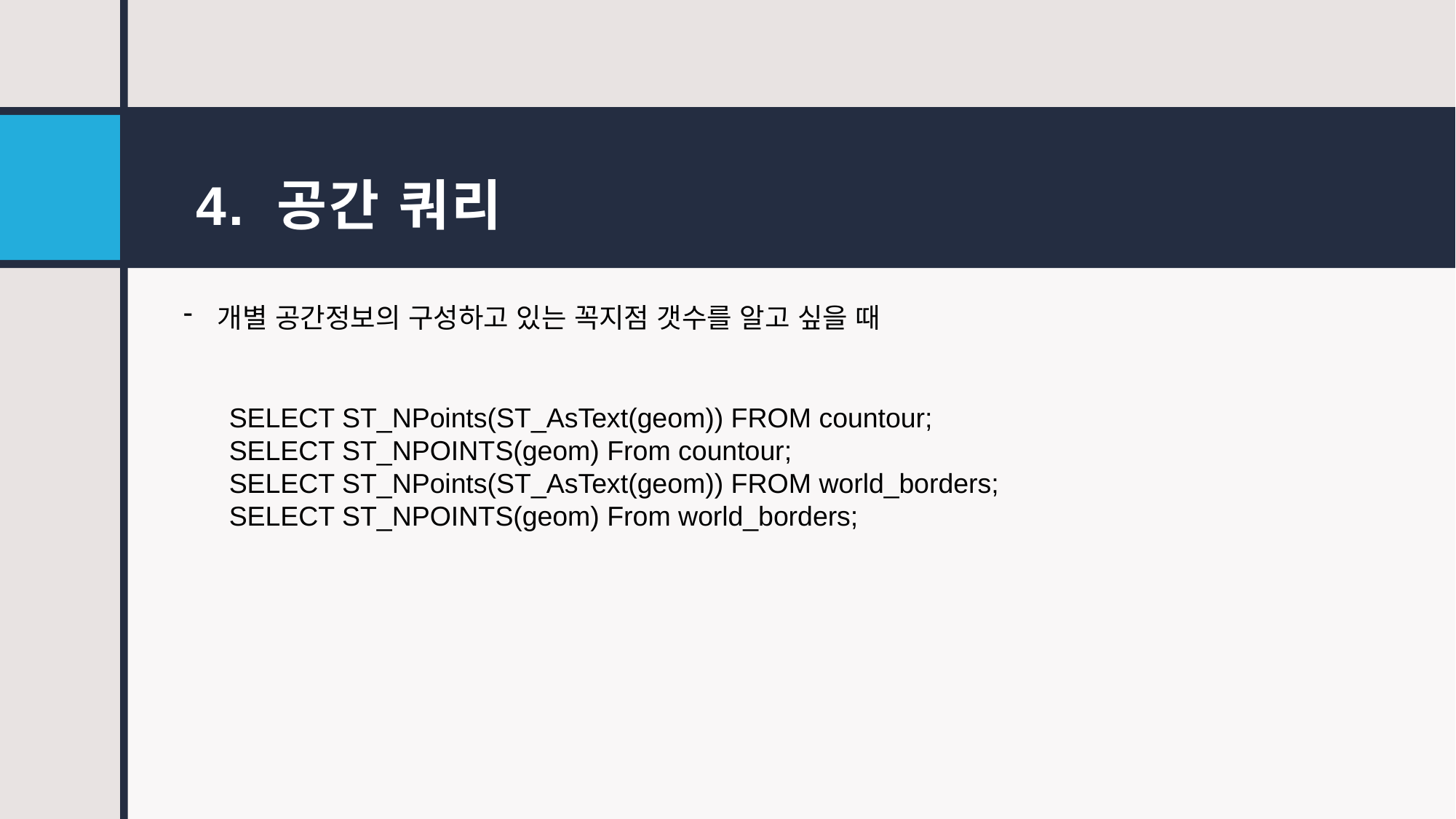

# 4. 공간 쿼리

개별 공간정보의 구성하고 있는 꼭지점 갯수를 알고 싶을 때
SELECT ST_NPoints(ST_AsText(geom)) FROM countour;
SELECT ST_NPOINTS(geom) From countour;
SELECT ST_NPoints(ST_AsText(geom)) FROM world_borders;
SELECT ST_NPOINTS(geom) From world_borders;